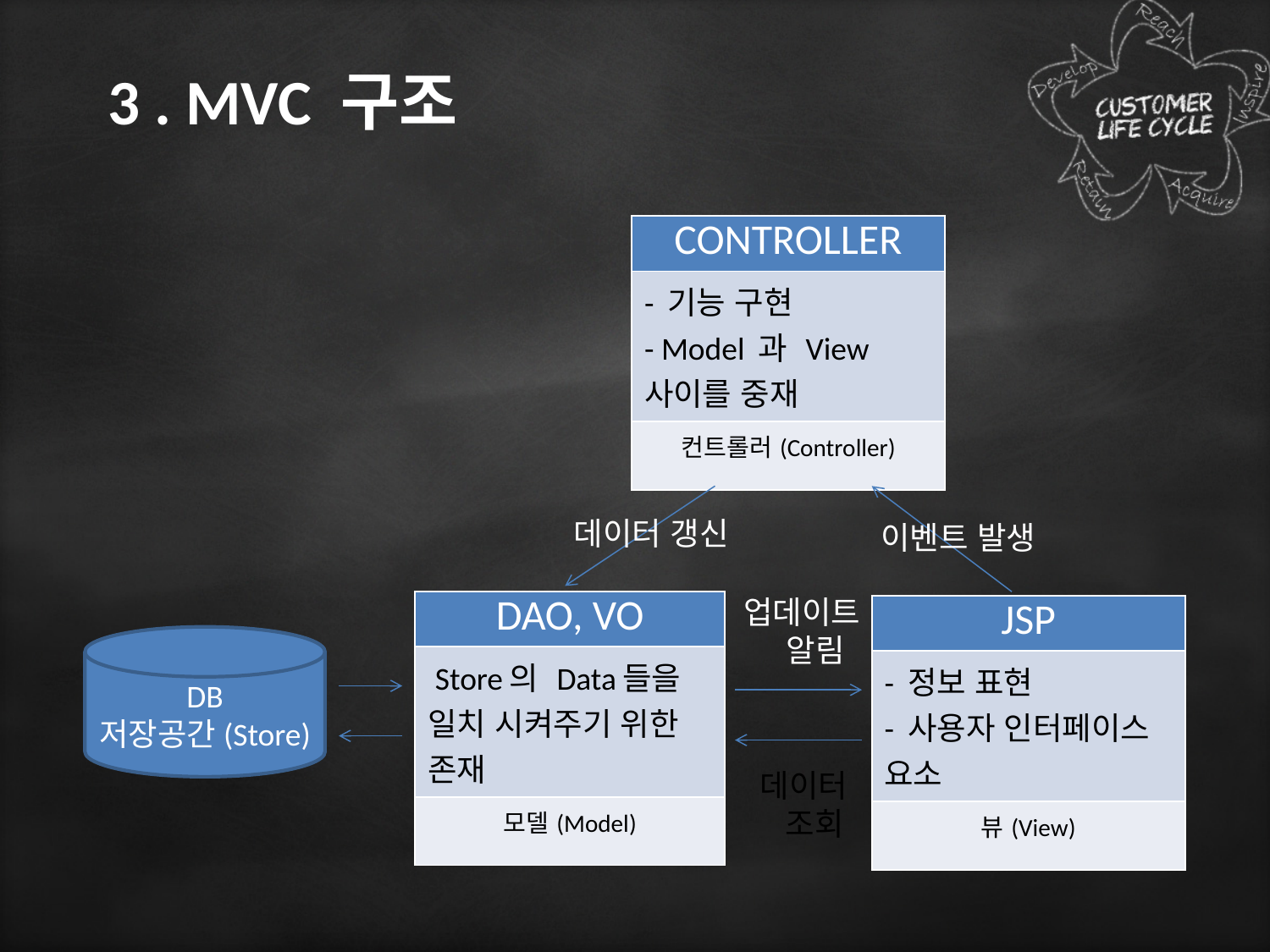

# 3 . MVC 구조
| CONTROLLER |
| --- |
| - 기능 구현 - Model 과 View 사이를 중재 |
| 컨트롤러(Controller) |
데이터 갱신
이벤트 발생
업데이트
    알림
| DAO, VO |
| --- |
| Store의 Data들을 일치 시켜주기 위한 존재 |
| 모델(Model) |
| JSP |
| --- |
| - 정보 표현 - 사용자 인터페이스 요소 |
| 뷰(View) |
DB
저장공간(Store)
데이터
  조회